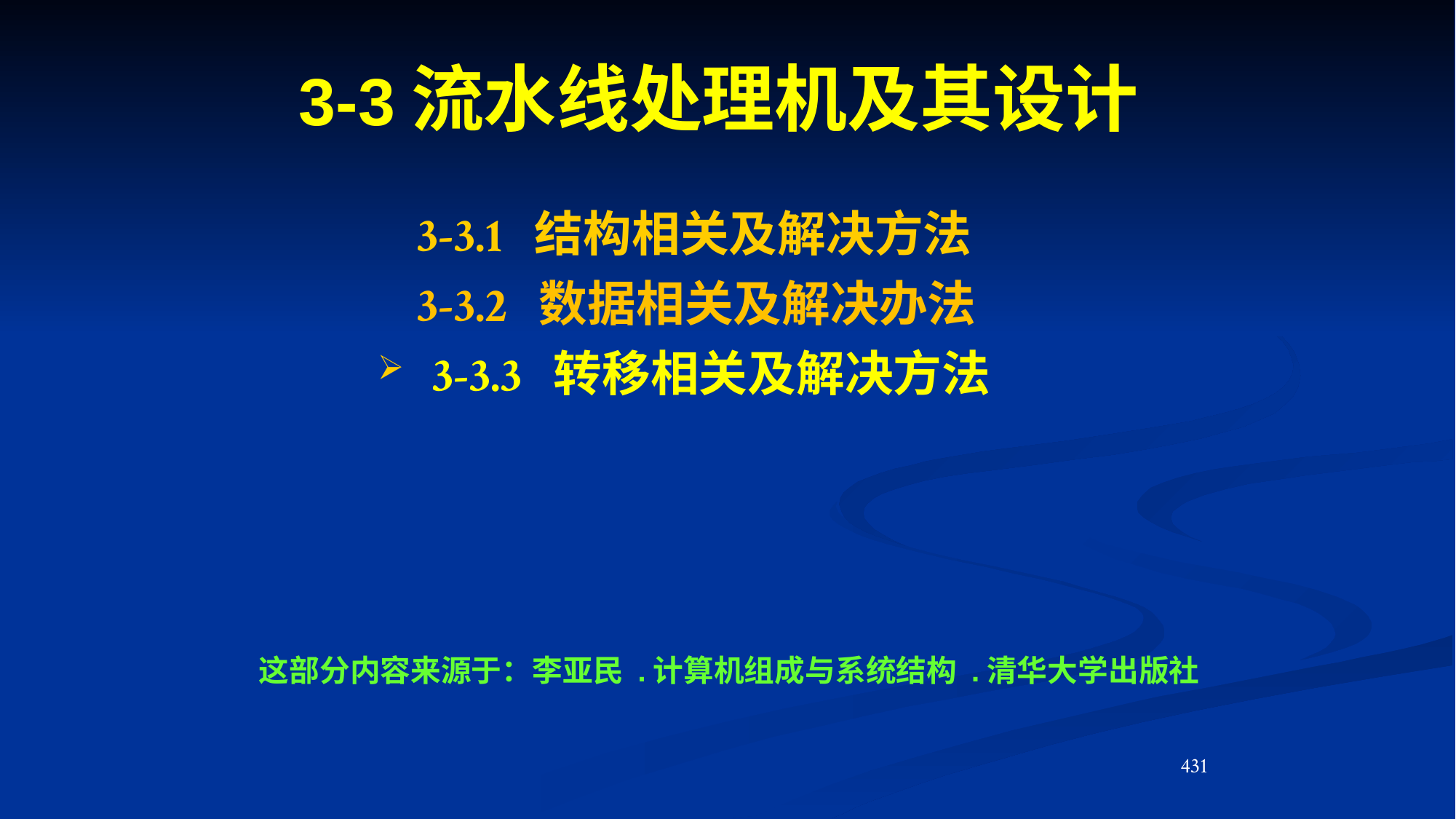

# 3-3流水线处理机及其设计
    3-3.1  结构相关及解决方法
    3-3.2  数据相关及解决办法
3-3.3  转移相关及解决方法

这部分内容来源于：李亚民 .计算机组成与系统结构 .清华大学出版社
431